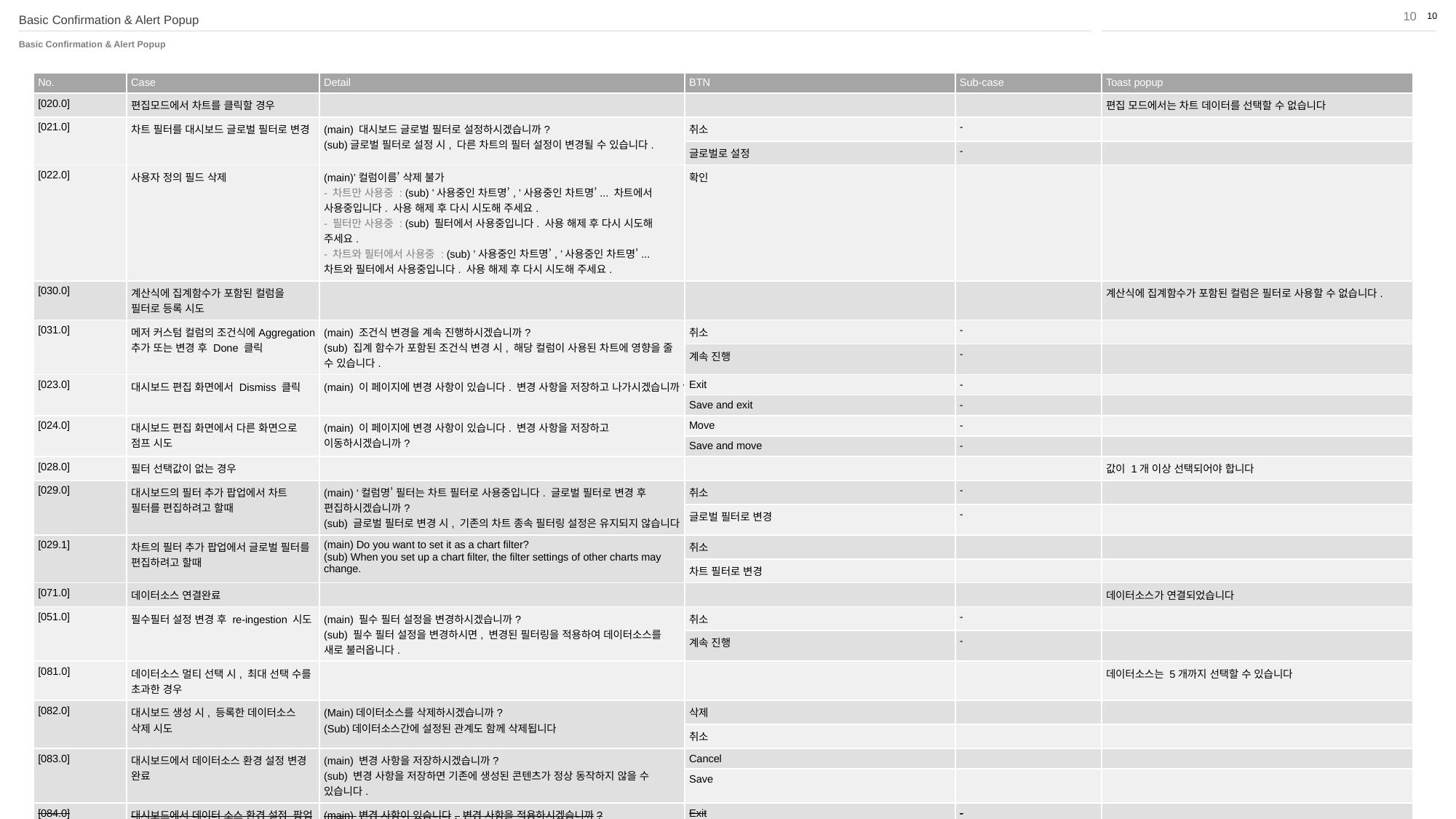

10
10
Basic Confirmation & Alert Popup
Basic Confirmation & Alert Popup
| No. | Case | Detail | BTN | Sub-case | Toast popup |
| --- | --- | --- | --- | --- | --- |
| [020.0] | 편집모드에서 차트를 클릭할 경우 |  |  |  | 편집 모드에서는 차트 데이터를 선택할 수 없습니다 |
| [021.0] | 차트 필터를 대시보드 글로벌 필터로 변경 | (main) 대시보드 글로벌 필터로 설정하시겠습니까? (sub)글로벌 필터로 설정 시, 다른 차트의 필터 설정이 변경될 수 있습니다. | 취소 | - |  |
|  |  |  | 글로벌로 설정 | - |  |
| [022.0] | 사용자 정의 필드 삭제 | (main)’컬럼이름’ 삭제 불가 - 차트만 사용중 : (sub) ’사용중인 차트명’, ’사용중인 차트명’... 차트에서 사용중입니다. 사용 해제 후 다시 시도해 주세요. - 필터만 사용중 : (sub) 필터에서 사용중입니다. 사용 해제 후 다시 시도해 주세요. - 차트와 필터에서 사용중 : (sub) ’사용중인 차트명’, ’사용중인 차트명’... 차트와 필터에서 사용중입니다. 사용 해제 후 다시 시도해 주세요. | 확인 |  |  |
| [030.0] | 계산식에 집계함수가 포함된 컬럼을 필터로 등록 시도 |  |  |  | 계산식에 집계함수가 포함된 컬럼은 필터로 사용할 수 없습니다. |
| [031.0] | 메저 커스텀 컬럼의 조건식에Aggregation 추가 또는 변경 후 Done 클릭 | (main) 조건식 변경을 계속 진행하시겠습니까? (sub) 집계 함수가 포함된 조건식 변경 시, 해당 컬럼이 사용된 차트에 영향을 줄 수 있습니다. | 취소 | - |  |
|  |  |  | 계속 진행 | - |  |
| [023.0] | 대시보드 편집 화면에서 Dismiss 클릭 | (main) 이 페이지에 변경 사항이 있습니다. 변경 사항을 저장하고 나가시겠습니까? | Exit | - |  |
|  |  |  | Save and exit | - |  |
| [024.0] | 대시보드 편집 화면에서 다른 화면으로 점프 시도 | (main) 이 페이지에 변경 사항이 있습니다. 변경 사항을 저장하고 이동하시겠습니까? | Move | - |  |
|  |  |  | Save and move | - |  |
| [028.0] | 필터 선택값이 없는 경우 |  |  |  | 값이 1개 이상 선택되어야 합니다 |
| [029.0] | 대시보드의 필터 추가 팝업에서 차트 필터를 편집하려고 할때 | (main) ‘컬럼명’ 필터는 차트 필터로 사용중입니다. 글로벌 필터로 변경 후 편집하시겠습니까? (sub) 글로벌 필터로 변경 시, 기존의 차트 종속 필터링 설정은 유지되지 않습니다 | 취소 | - |  |
|  |  |  | 글로벌 필터로 변경 | - |  |
| [029.1] | 차트의 필터 추가 팝업에서 글로벌 필터를 편집하려고 할때 | (main) Do you want to set it as a chart filter? (sub) When you set up a chart filter, the filter settings of other charts may change. | 취소 |  |  |
|  |  |  | 차트 필터로 변경 |  |  |
| [071.0] | 데이터소스 연결완료 |  |  |  | 데이터소스가 연결되었습니다 |
| [051.0] | 필수필터 설정 변경 후 re-ingestion 시도 | (main) 필수 필터 설정을 변경하시겠습니까? (sub) 필수 필터 설정을 변경하시면, 변경된 필터링을 적용하여 데이터소스를 새로 불러옵니다. | 취소 | - |  |
|  |  |  | 계속 진행 | - |  |
| [081.0] | 데이터소스 멀티 선택 시, 최대 선택 수를 초과한 경우 |  |  |  | 데이터소스는 5개까지 선택할 수 있습니다 |
| [082.0] | 대시보드 생성 시, 등록한 데이터소스 삭제 시도 | (Main)데이터소스를 삭제하시겠습니까? (Sub)데이터소스간에 설정된 관계도 함께 삭제됩니다 | 삭제 |  |  |
|  |  |  | 취소 |  |  |
| [083.0] | 대시보드에서 데이터소스 환경 설정 변경 완료 | (main) 변경 사항을 저장하시겠습니까? (sub) 변경 사항을 저장하면 기존에 생성된 콘텐츠가 정상 동작하지 않을 수 있습니다. | Cancel |  |  |
|  |  |  | Save |  |  |
| [084.0] | 대시보드에서 데이터 소스 환경 설정 팝업 닫기 (변경 사항이 있는 상태) | (main) 변경 사항이 있습니다. 변경 사항을 적용하시겠습니까? (sub) 변경 사항을 적용하면 기존에 생성된 콘텐츠가 정상 동작하지 않을 수 있습니다. | Exit | - |  |
|  |  |  | Save & Exit | - |  |